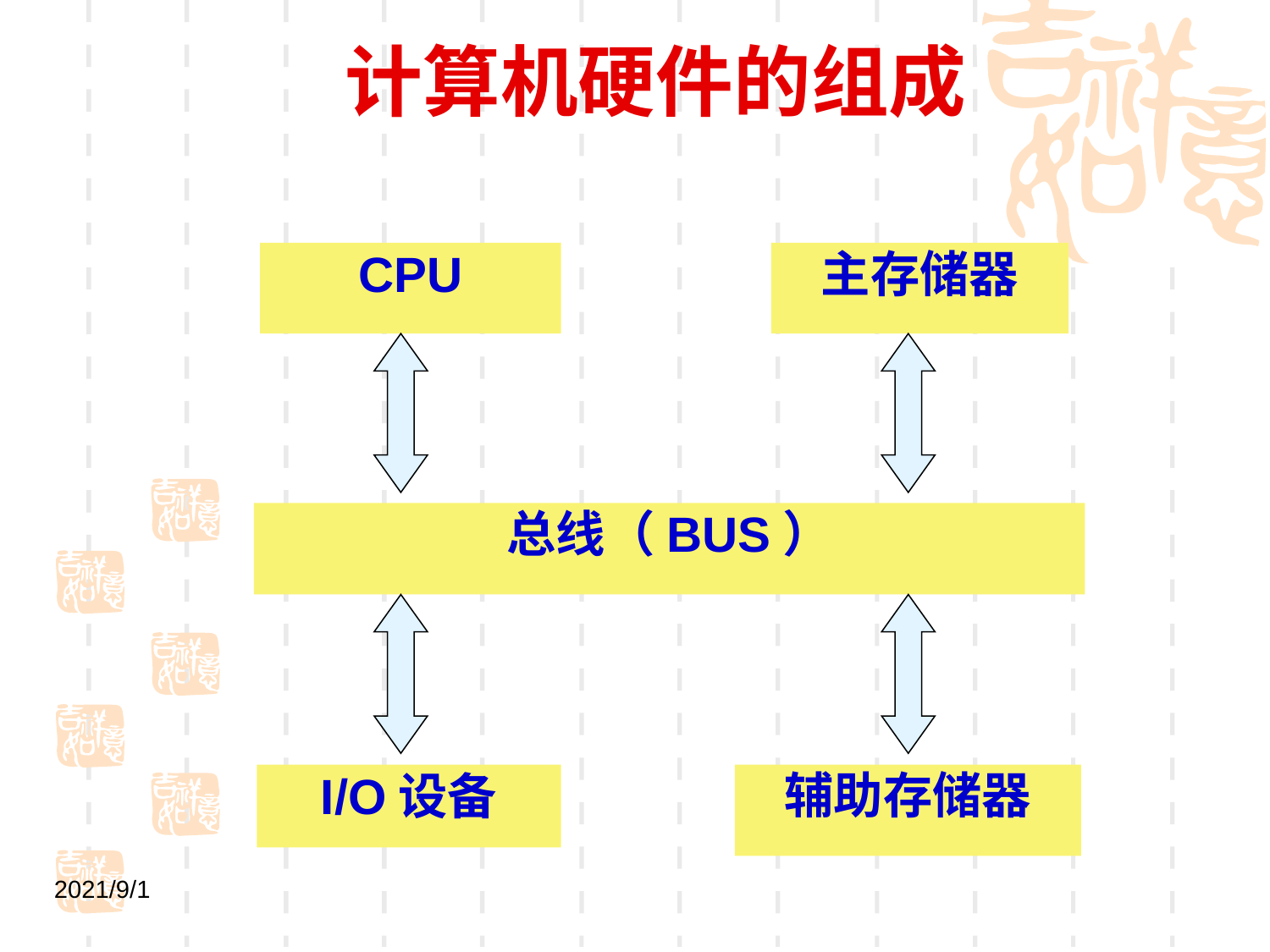

# 计算机硬件的组成
CPU
主存储器

总线（BUS）

I/O设备
辅助存储器
2021/9/1